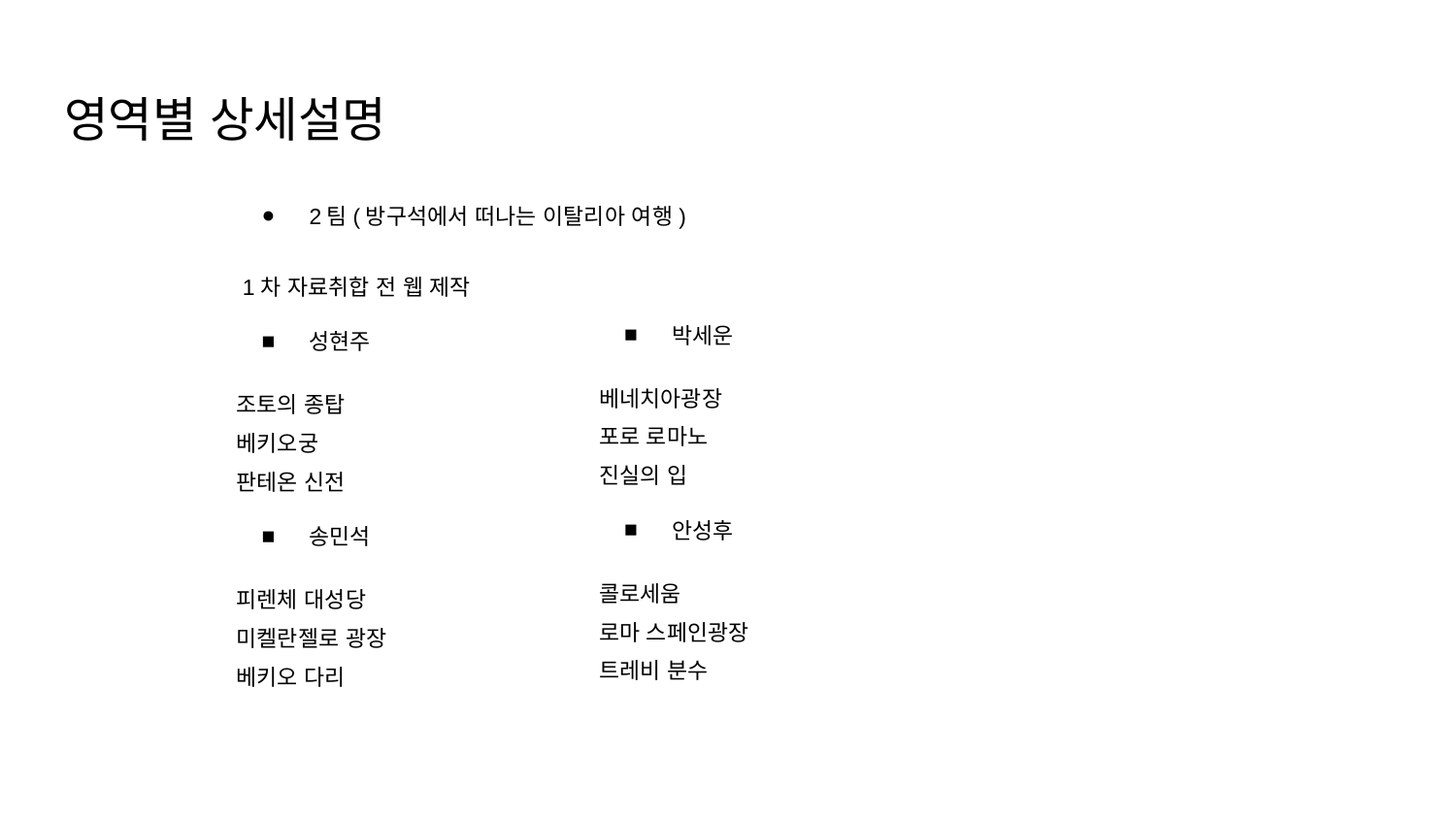

# 영역별 상세설명
2팀(방구석에서 떠나는 이탈리아 여행)
 1차 자료취합 전 웹 제작
성현주
조토의 종탑
베키오궁
판테온 신전
송민석
피렌체 대성당
미켈란젤로 광장
베키오 다리

박세운
베네치아광장
포로 로마노
진실의 입
안성후
콜로세움
로마 스페인광장
트레비 분수